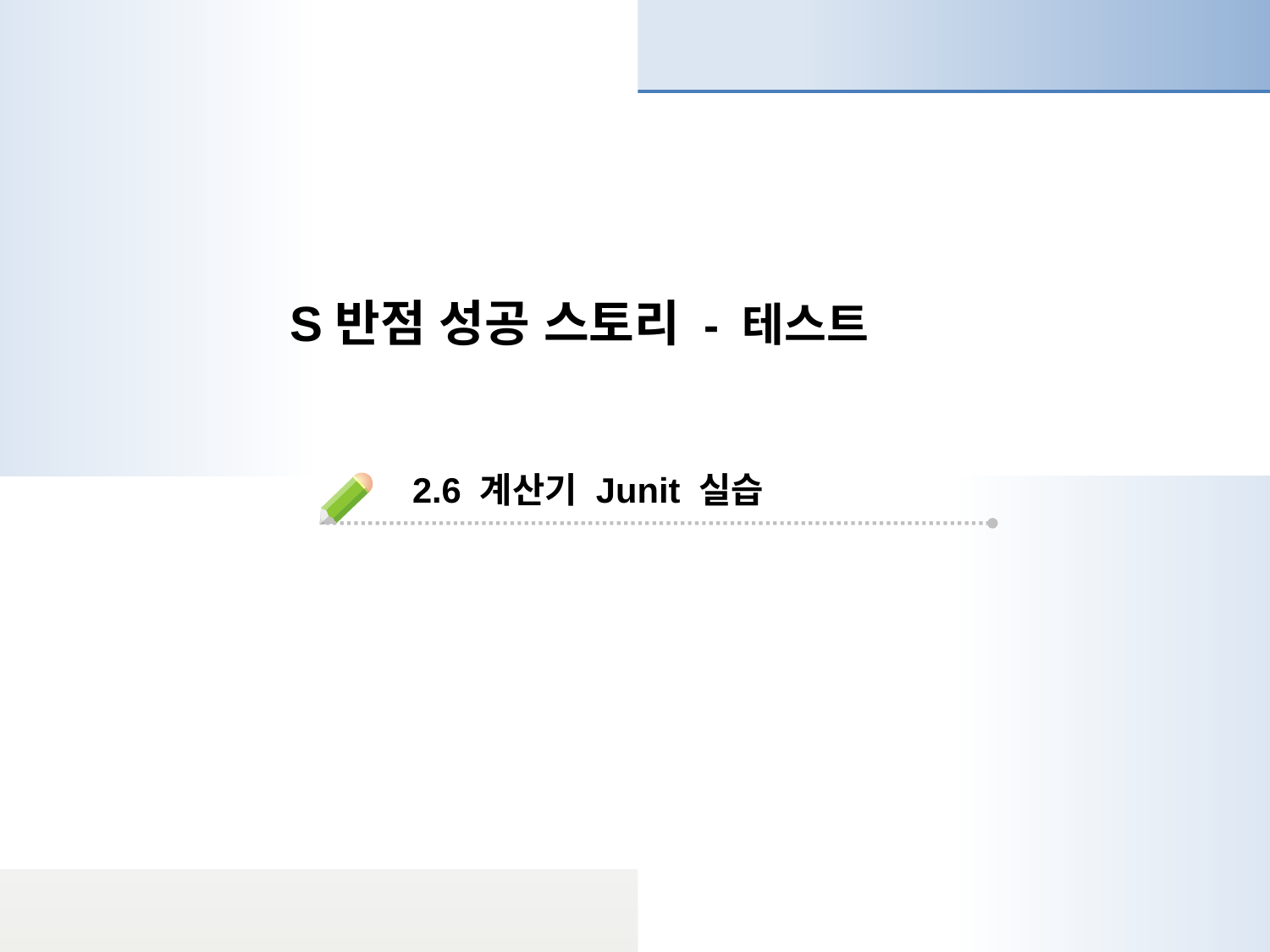

S반점 성공 스토리 - 테스트
2.6 계산기 Junit 실습